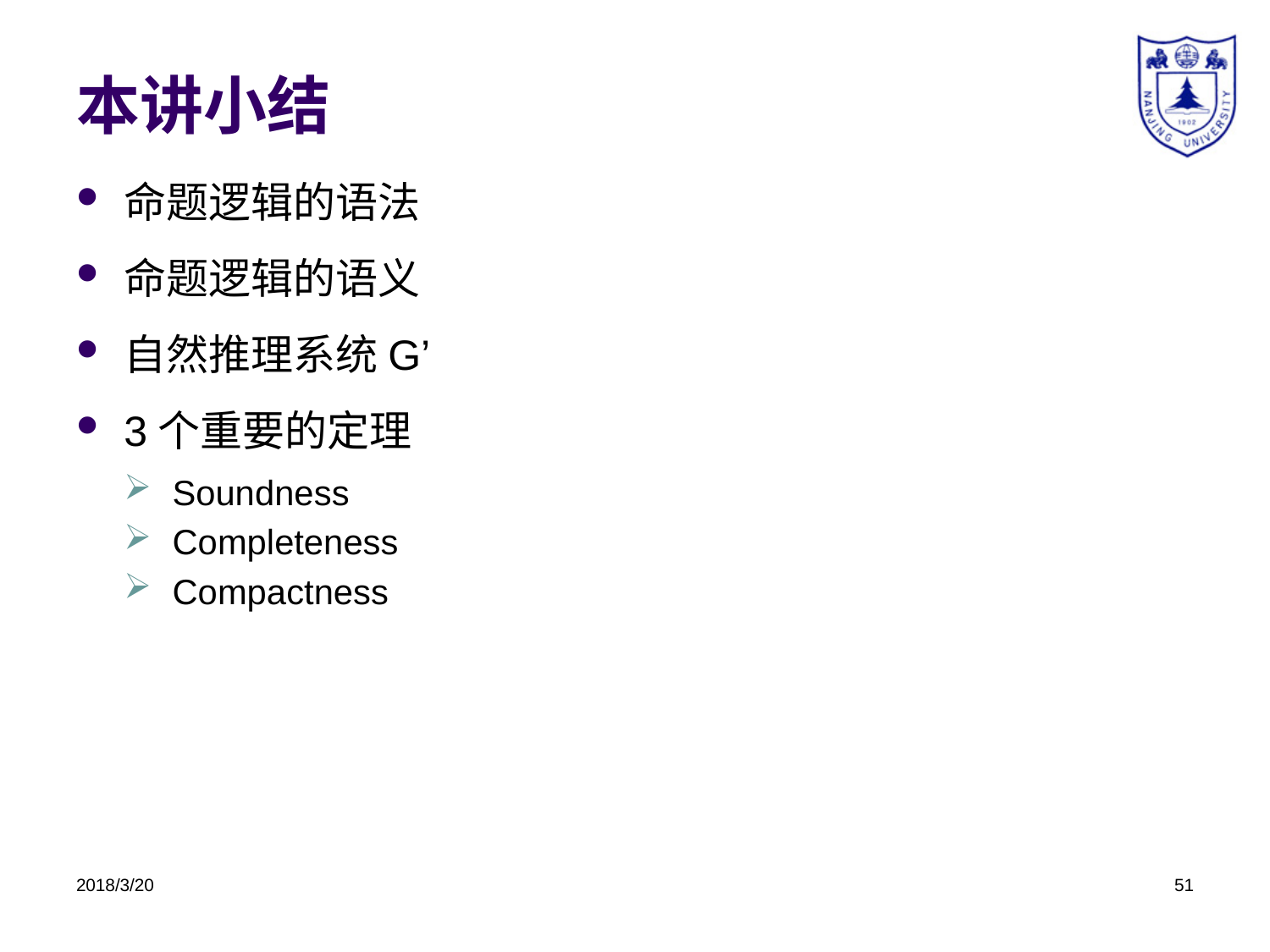

# 本讲小结
命题逻辑的语法
命题逻辑的语义
自然推理系统G’
3个重要的定理
Soundness
Completeness
Compactness
2018/3/20
51